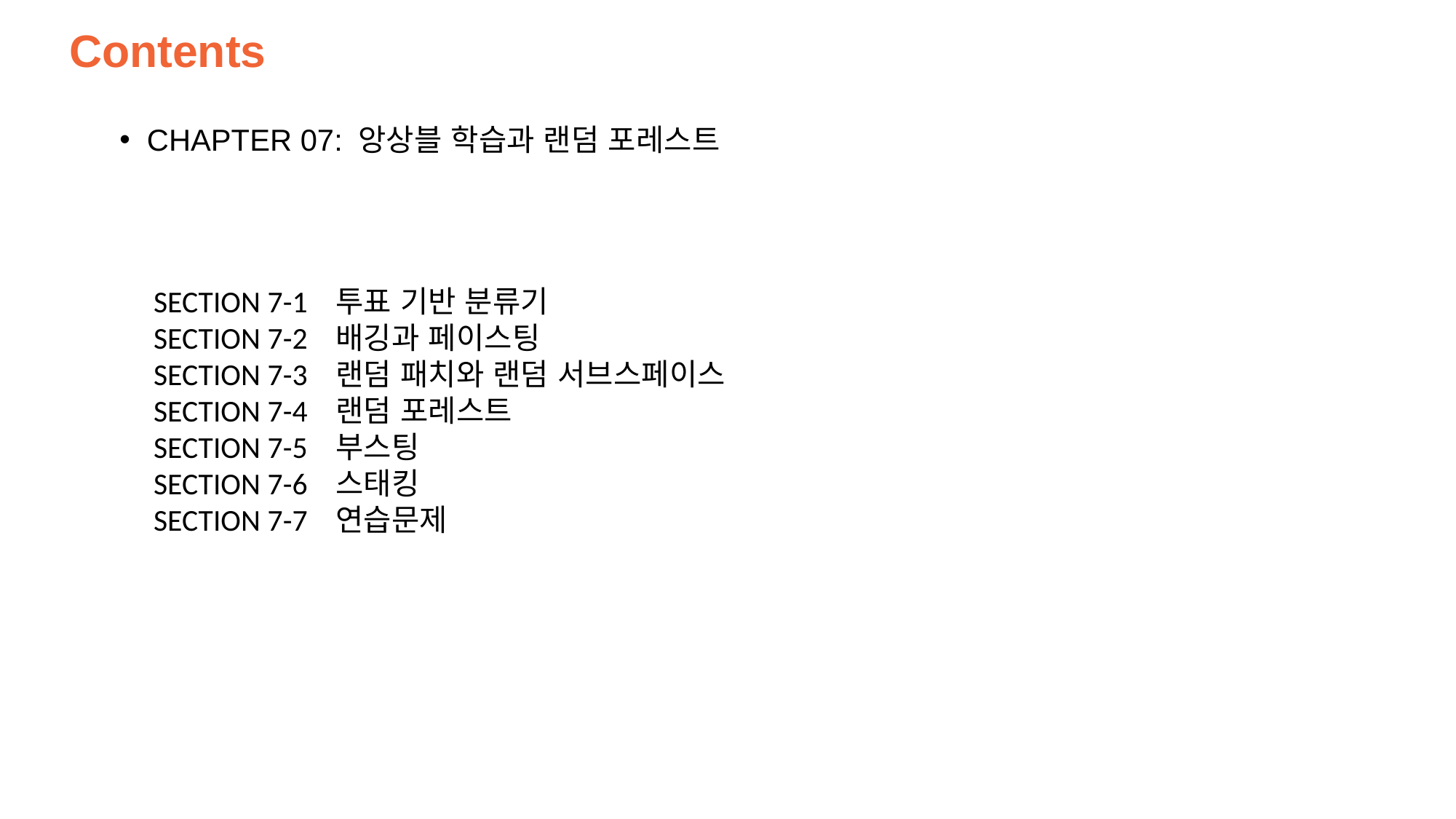

# Contents
CHAPTER 07: 앙상블 학습과 랜덤 포레스트

SECTION 7-1   투표 기반 분류기
SECTION 7-2   배깅과 페이스팅
SECTION 7-3   랜덤 패치와 랜덤 서브스페이스
SECTION 7-4   랜덤 포레스트
SECTION 7-5   부스팅
SECTION 7-6   스태킹
SECTION 7-7   연습문제

66